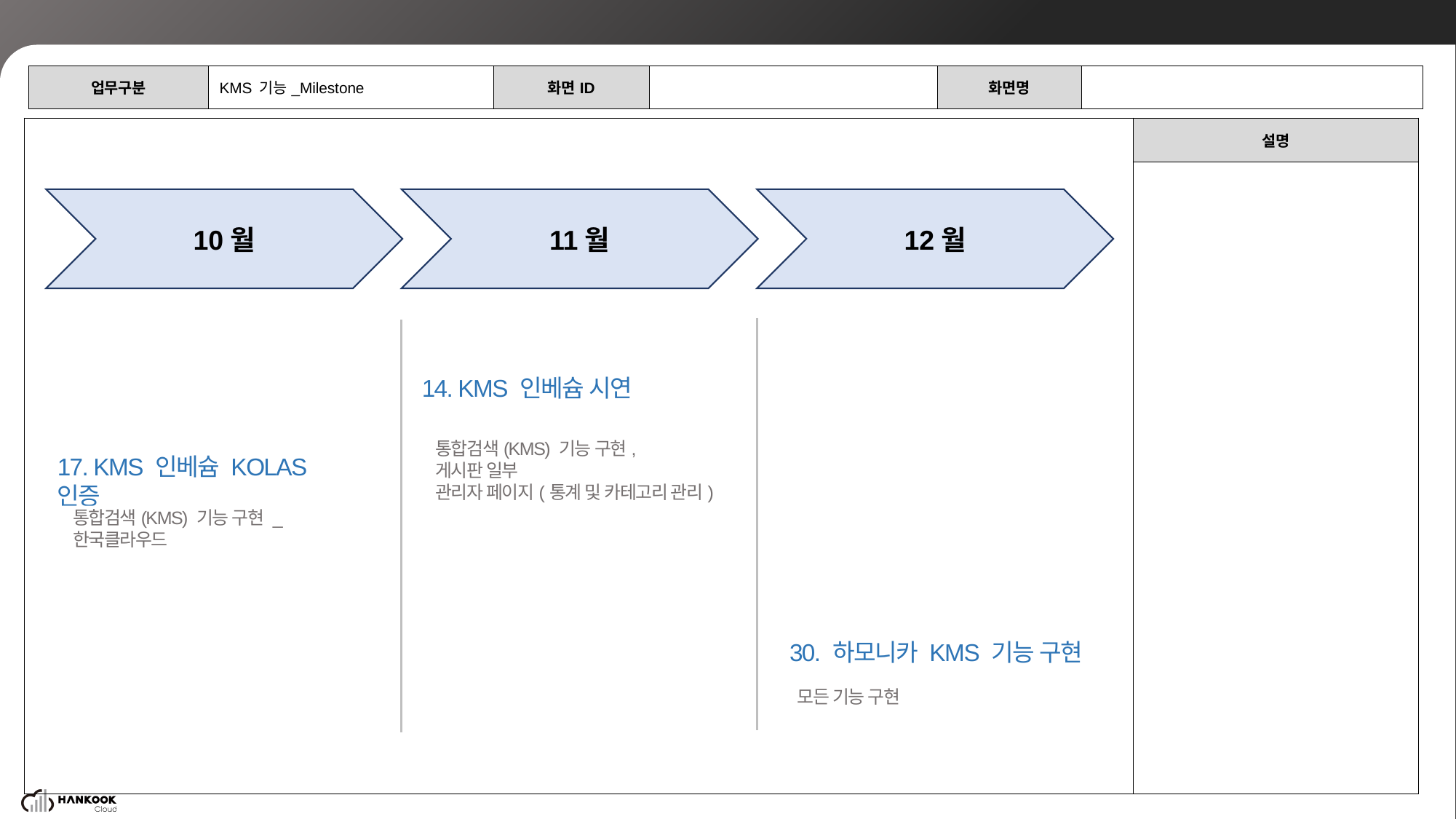

| 업무구분 | KMS 기능\_Milestone | 화면ID |  | 화면명 |  |
| --- | --- | --- | --- | --- | --- |
|  | 설명 |
| --- | --- |
|  |  |
10월
11월
12월
14. KMS 인베슘 시연
통합검색(KMS) 기능 구현,
게시판 일부
관리자 페이지(통계 및 카테고리 관리)
17. KMS 인베슘 KOLAS 인증
통합검색(KMS) 기능 구현 _한국클라우드
30. 하모니카 KMS 기능 구현
모든 기능 구현